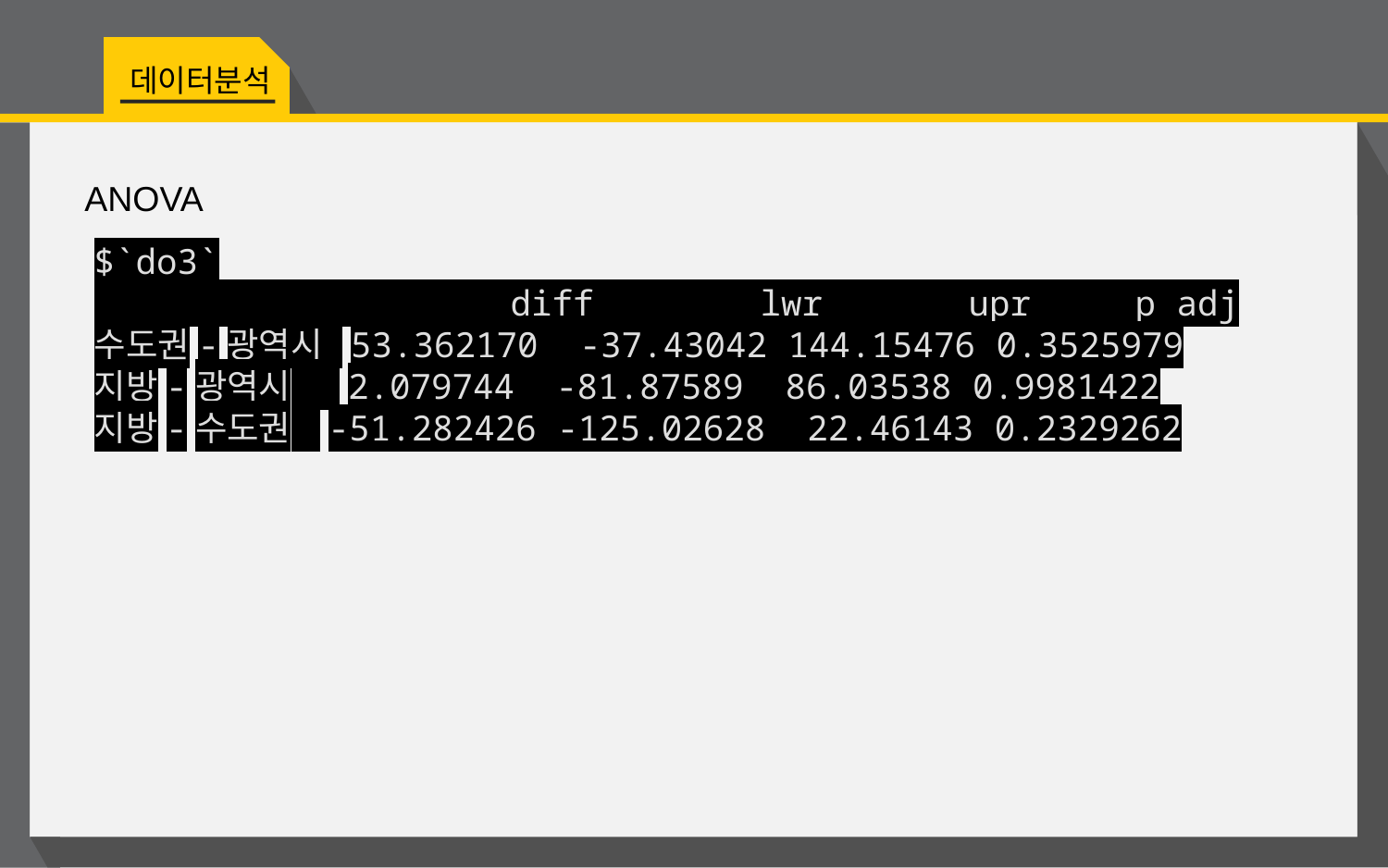

데이터분석

ANOVA

$`do3`
                    diff        lwr       upr     p adj
수도권-광역시  53.362170  -37.43042 144.15476 0.3525979
지방-광역시     2.079744  -81.87589  86.03538 0.9981422
지방-수도권   -51.282426 -125.02628  22.46143 0.2329262